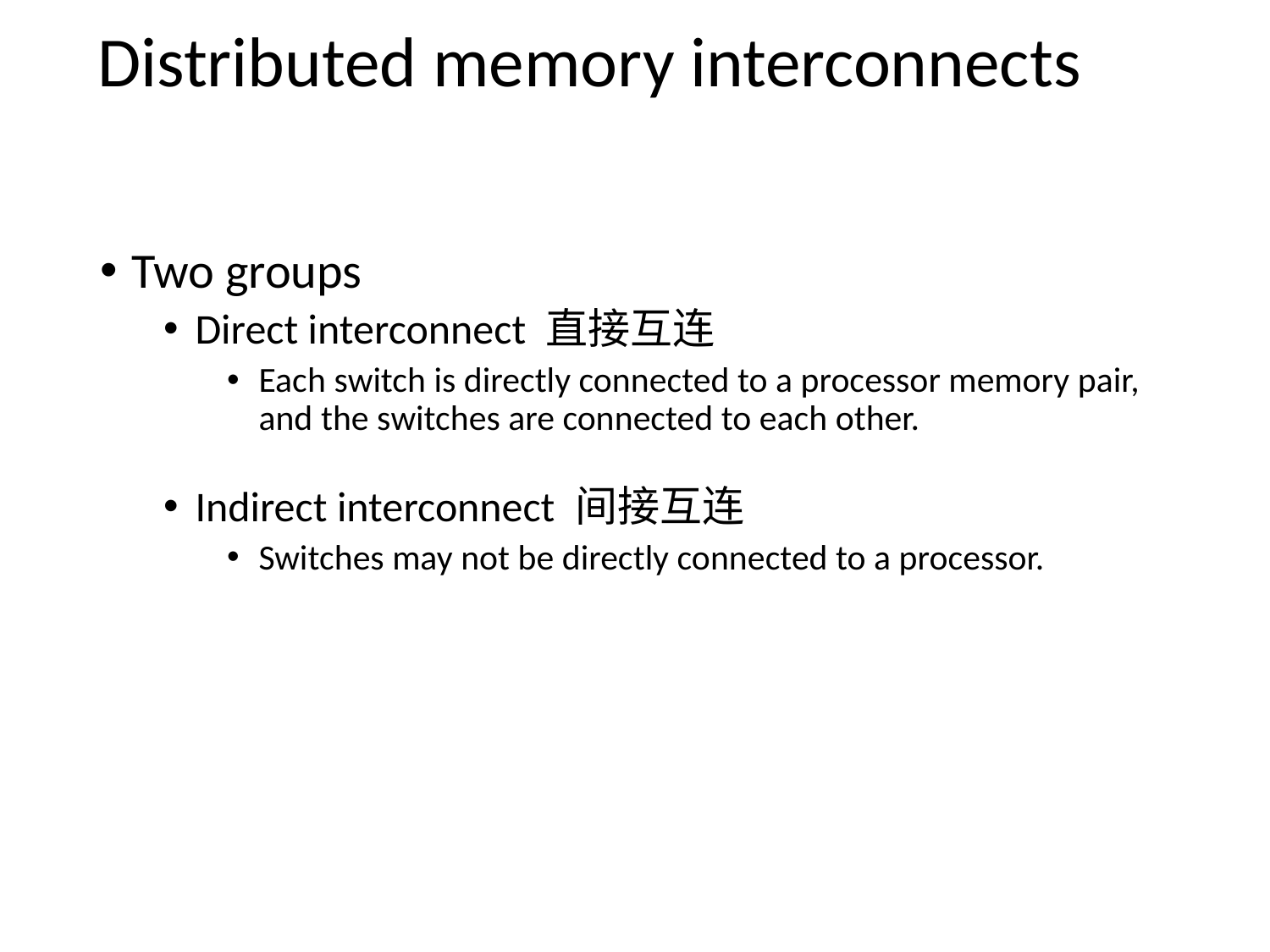

# Distributed memory interconnects
Two groups
Direct interconnect 直接互连
Each switch is directly connected to a processor memory pair, and the switches are connected to each other.
Indirect interconnect 间接互连
Switches may not be directly connected to a processor.